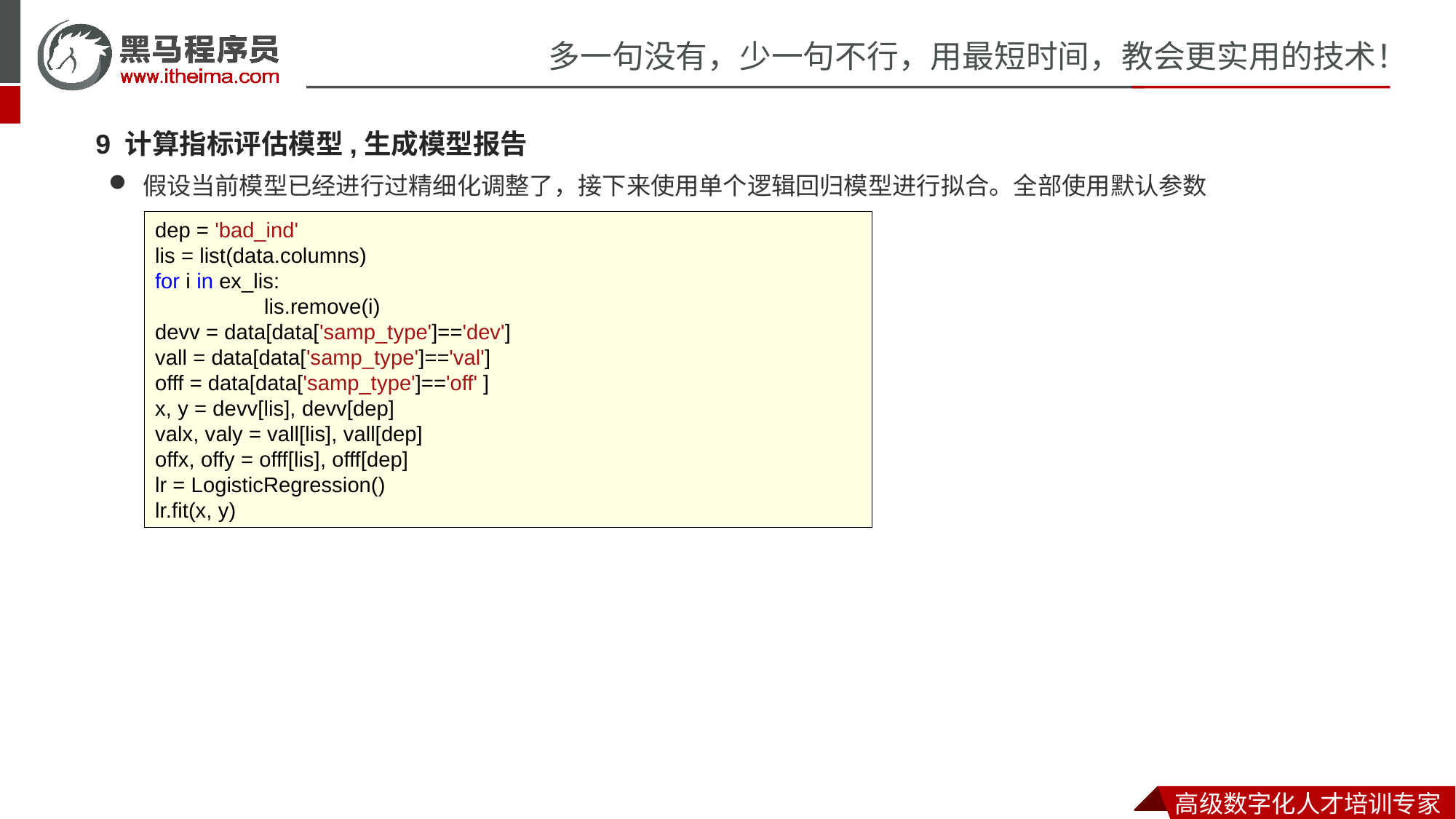

9 计算指标评估模型,生成模型报告
假设当前模型已经进行过精细化调整了，接下来使用单个逻辑回归模型进行拟合。全部使用默认参数

dep = 'bad_ind'
lis = list(data.columns)
for i in ex_lis:
	lis.remove(i)
devv = data[data['samp_type']=='dev']
vall = data[data['samp_type']=='val']
offf = data[data['samp_type']=='off' ]
x, y = devv[lis], devv[dep]
valx, valy = vall[lis], vall[dep]
offx, offy = offf[lis], offf[dep]
lr = LogisticRegression()
lr.fit(x, y)